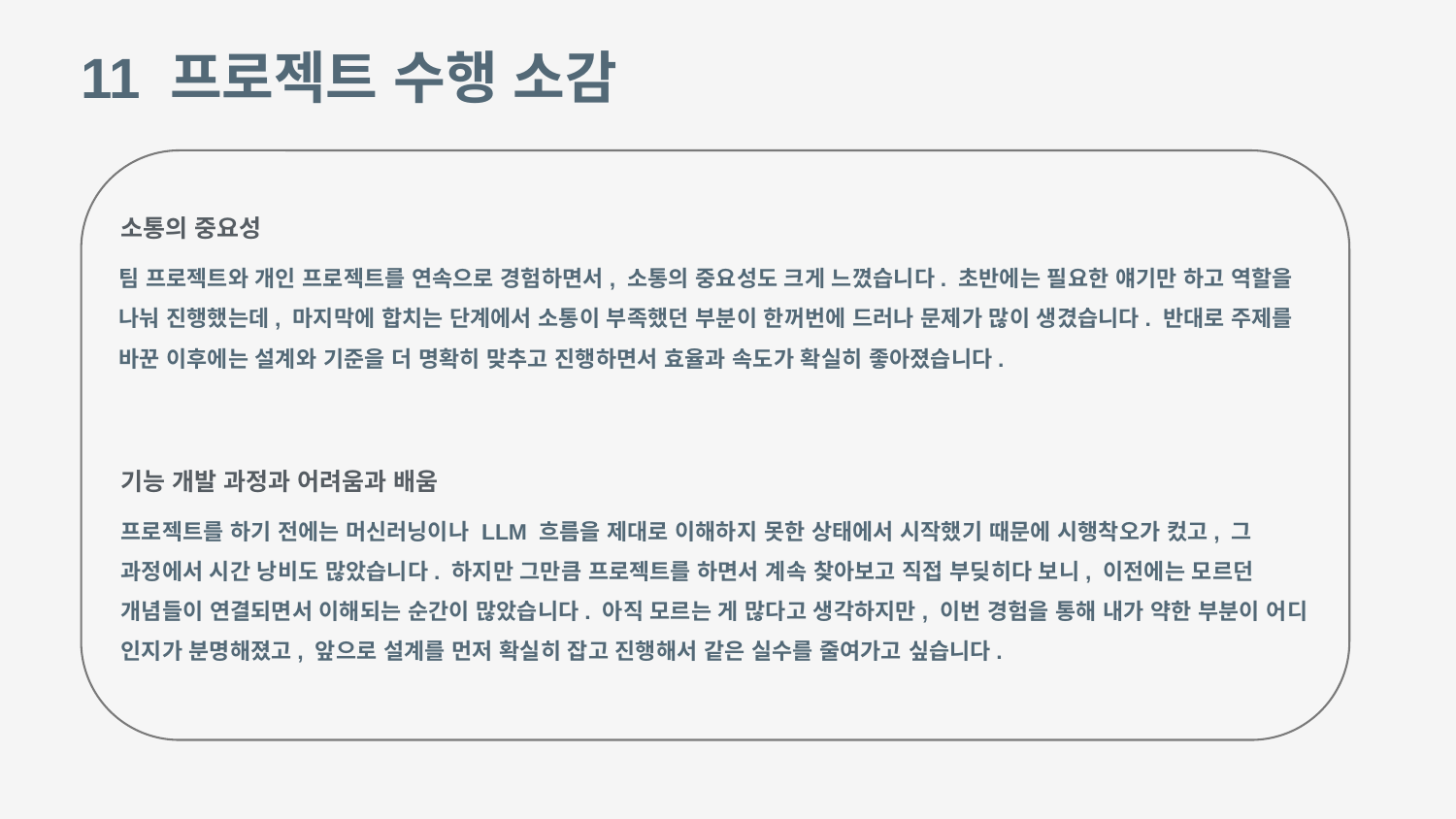

11 프로젝트 수행 소감

소통의 중요성
팀 프로젝트와 개인 프로젝트를 연속으로 경험하면서, 소통의 중요성도 크게 느꼈습니다. 초반에는 필요한 얘기만 하고 역할을 나눠 진행했는데, 마지막에 합치는 단계에서 소통이 부족했던 부분이 한꺼번에 드러나 문제가 많이 생겼습니다. 반대로 주제를 바꾼 이후에는 설계와 기준을 더 명확히 맞추고 진행하면서 효율과 속도가 확실히 좋아졌습니다.
기능 개발 과정과 어려움과 배움
프로젝트를 하기 전에는 머신러닝이나 LLM 흐름을 제대로 이해하지 못한 상태에서 시작했기 때문에 시행착오가 컸고, 그 과정에서 시간 낭비도 많았습니다. 하지만 그만큼 프로젝트를 하면서 계속 찾아보고 직접 부딪히다 보니, 이전에는 모르던 개념들이 연결되면서 이해되는 순간이 많았습니다. 아직 모르는 게 많다고 생각하지만, 이번 경험을 통해 내가 약한 부분이 어디 인지가 분명해졌고, 앞으로 설계를 먼저 확실히 잡고 진행해서 같은 실수를 줄여가고 싶습니다.